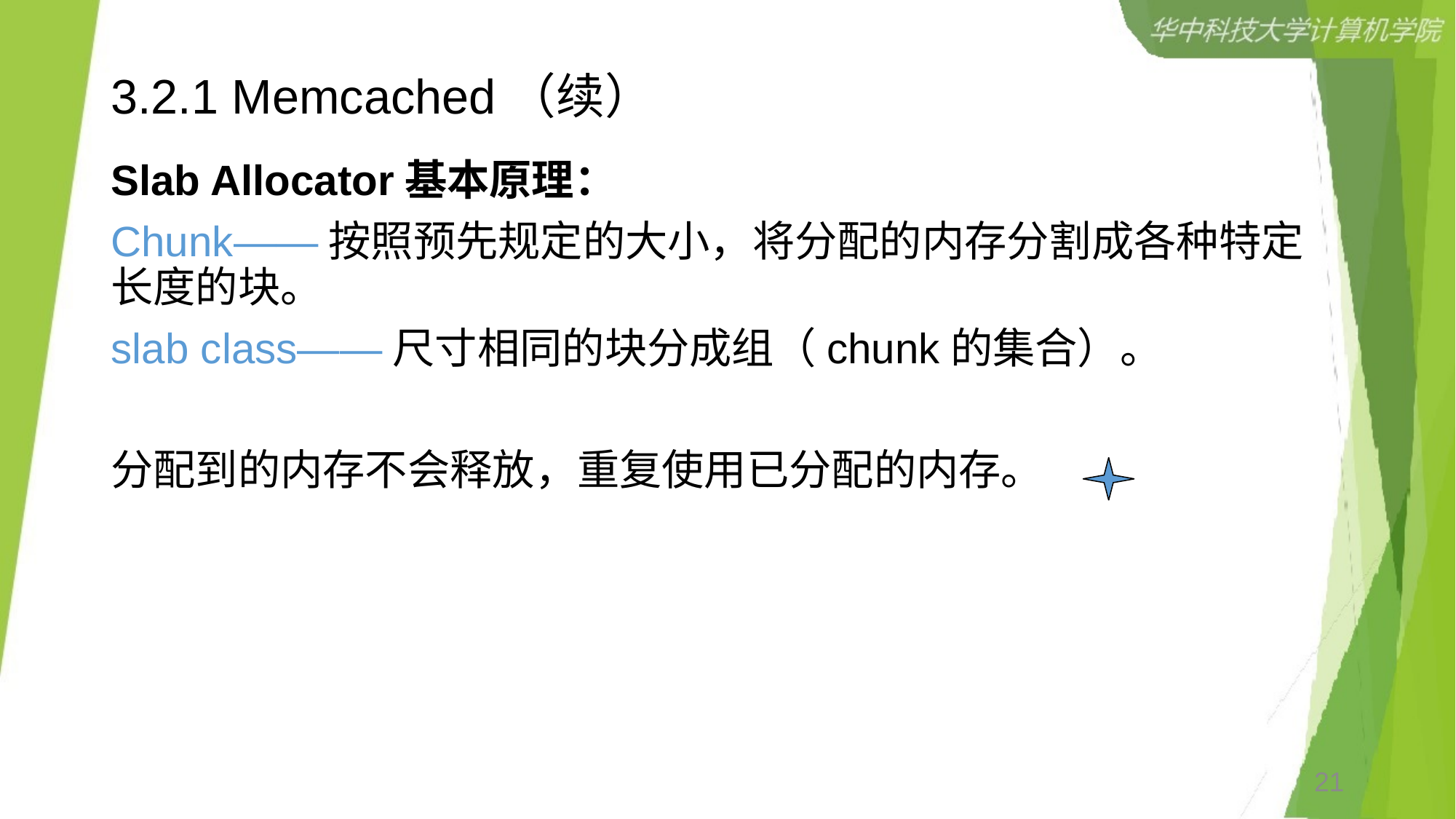

# 3.2.1 Memcached（续）
Slab Allocator基本原理：
Chunk——按照预先规定的大小，将分配的内存分割成各种特定长度的块。
slab class——尺寸相同的块分成组（chunk的集合）。

分配到的内存不会释放，重复使用已分配的内存。

21